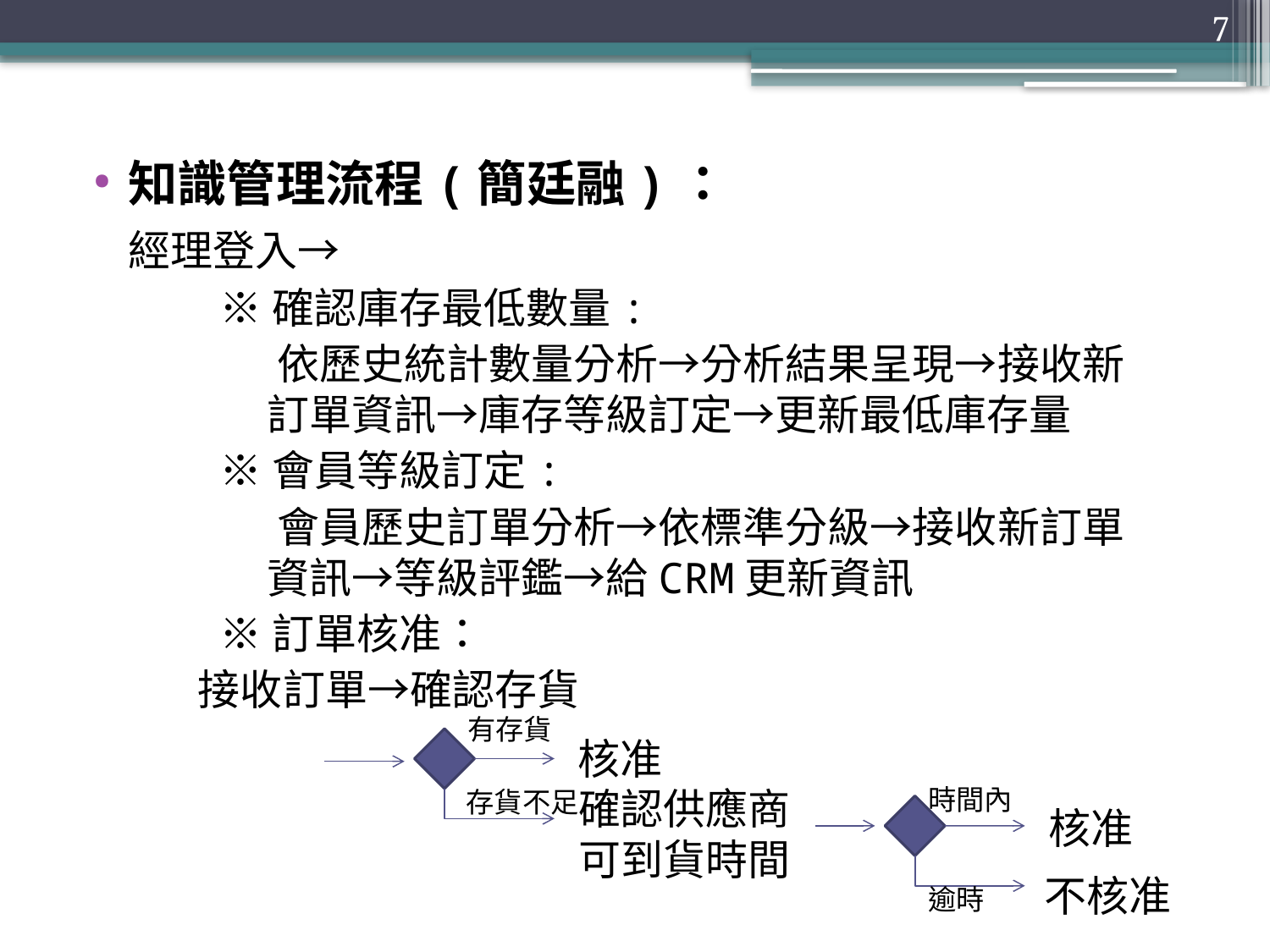

7
知識管理流程(簡廷融)：
	經理登入→
	※確認庫存最低數量:
	     依歷史統計數量分析→分析結果呈現→接收新	     訂單資訊→庫存等級訂定→更新最低庫存量
	※會員等級訂定:
	     會員歷史訂單分析→依標準分級→接收新訂單	     資訊→等級評鑑→給CRM更新資訊
	※訂單核准：
          接收訂單→確認存貨

有存貨
核准

確認供應商
可到貨時間
時間內
存貨不足

核准
不核准
逾時